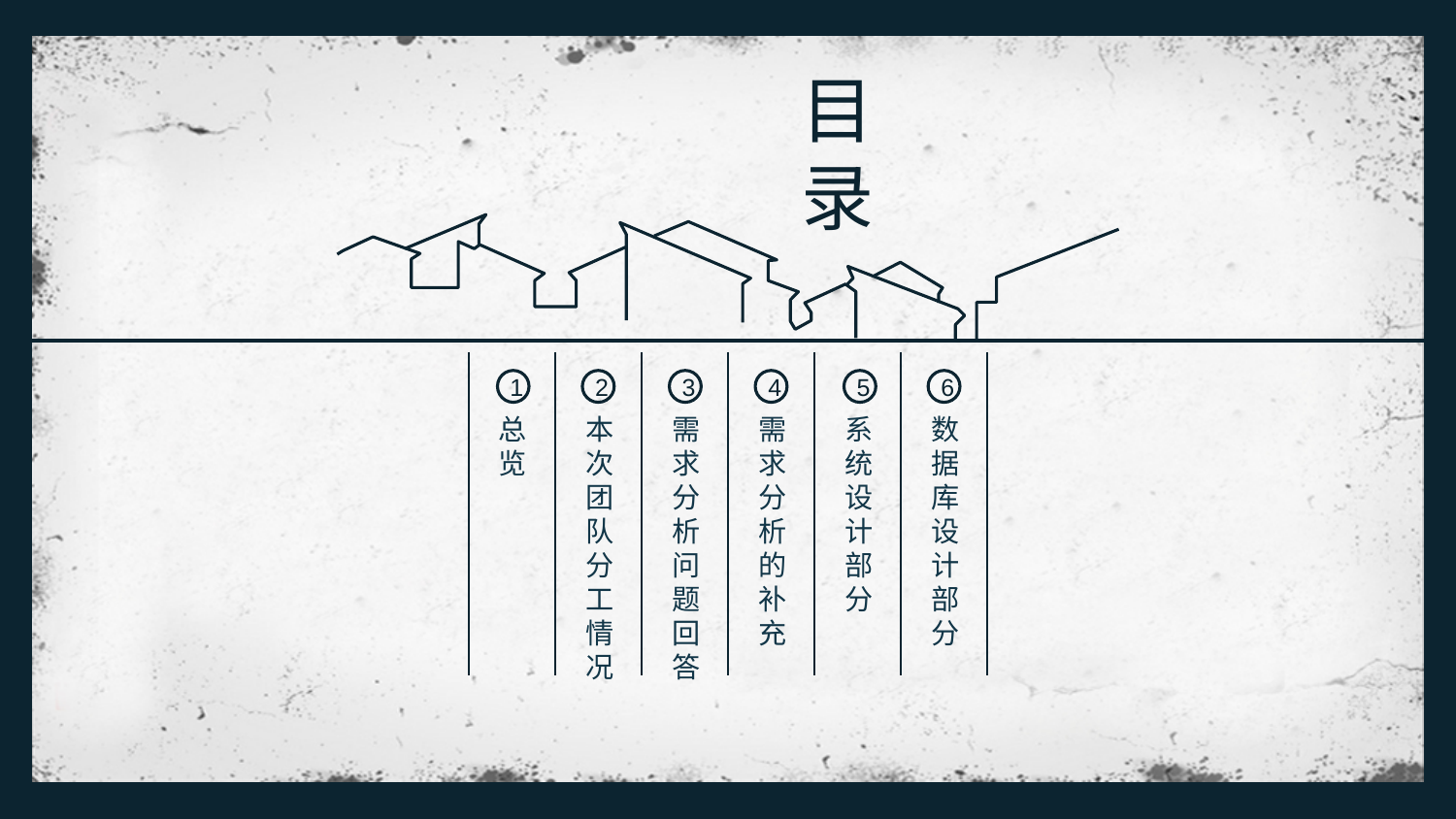

目录

1
总览
2
本次团队分工情况
3
需求分析问题回答
4
需求分析的补充
5
系统设计部分
6
数据库设计部分